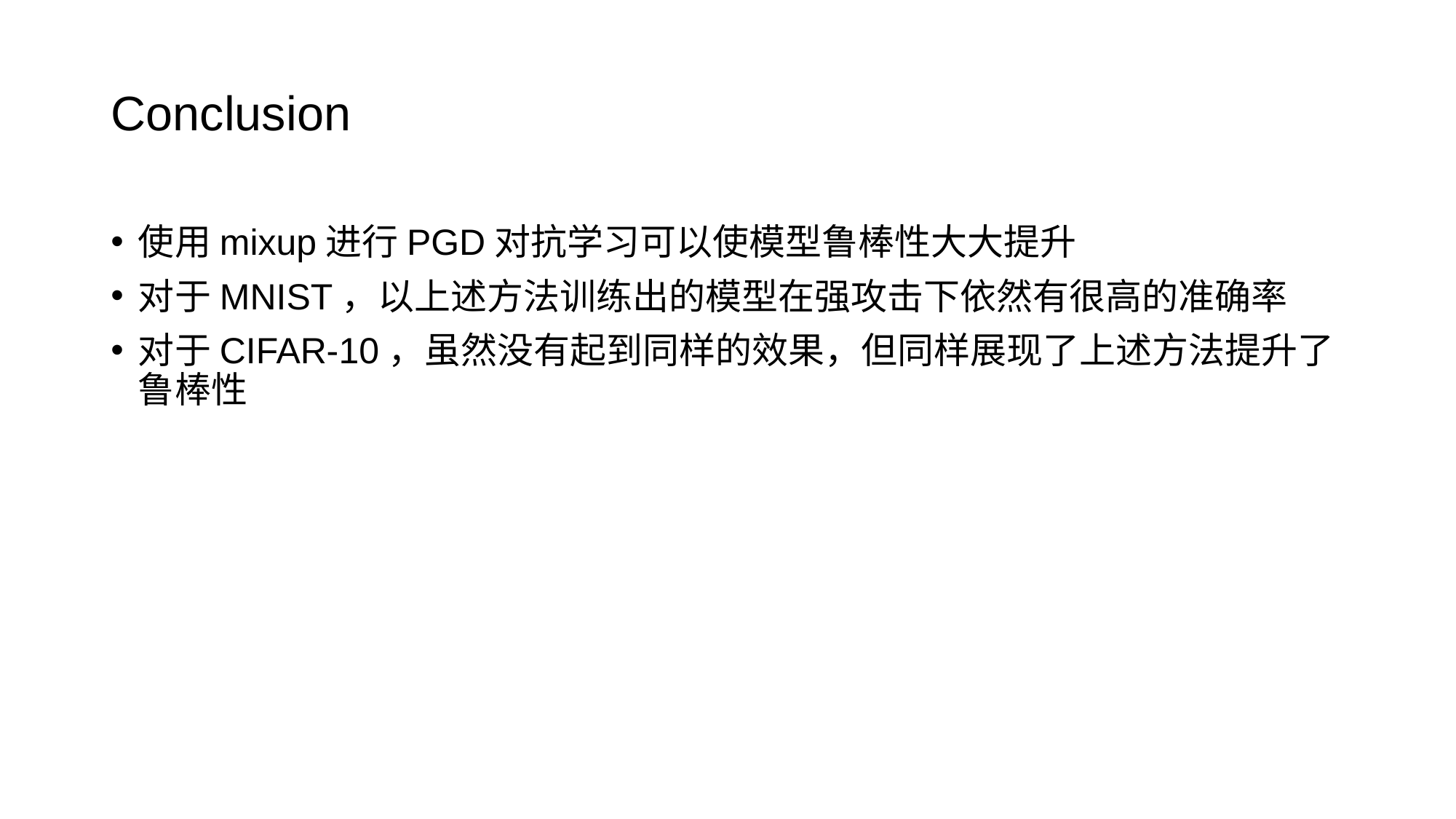

# Conclusion
使用mixup进行PGD对抗学习可以使模型鲁棒性大大提升
对于MNIST，以上述方法训练出的模型在强攻击下依然有很高的准确率
对于CIFAR-10，虽然没有起到同样的效果，但同样展现了上述方法提升了鲁棒性